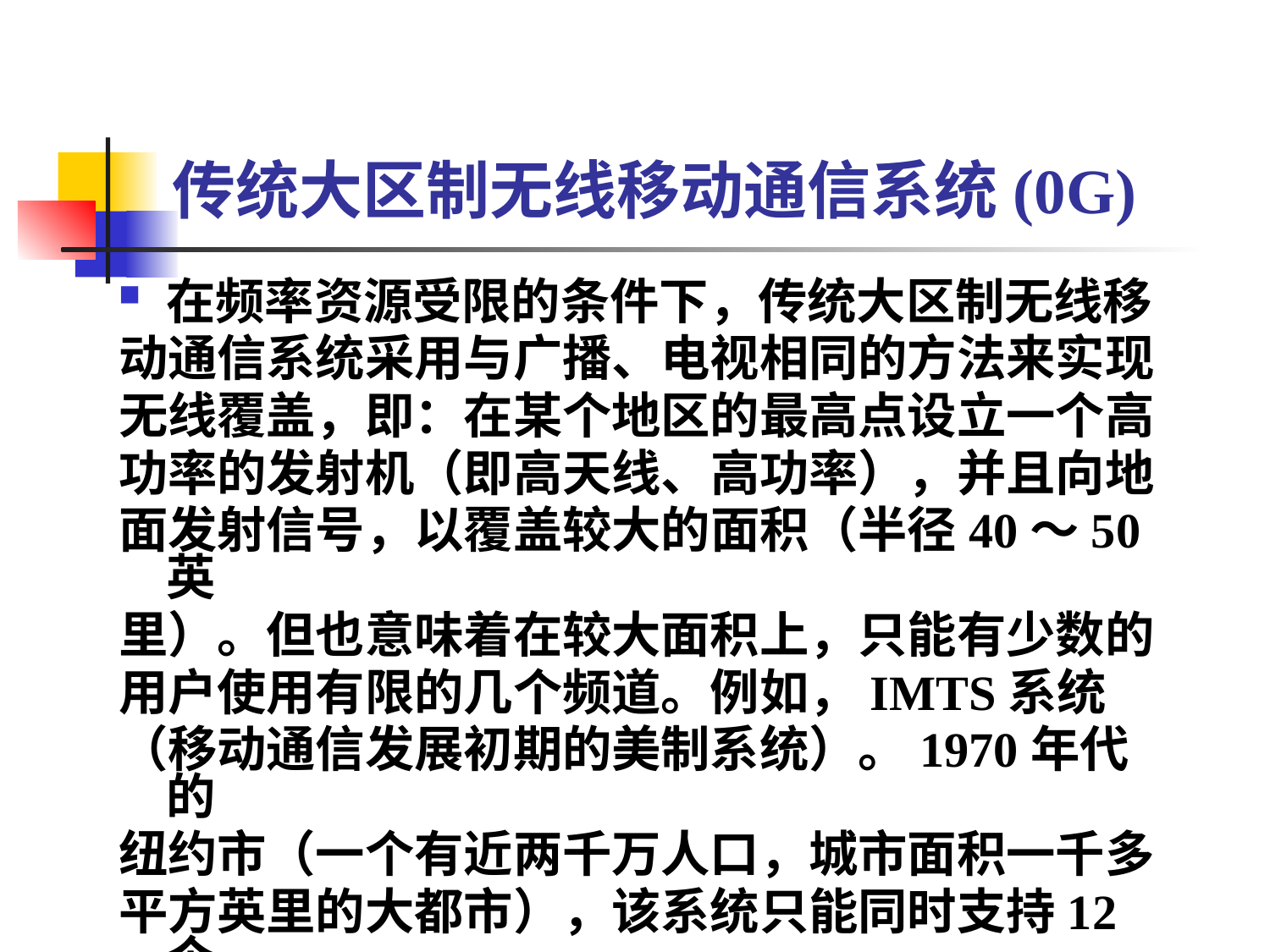

# 传统大区制无线移动通信系统(0G)
在频率资源受限的条件下，传统大区制无线移
动通信系统采用与广播、电视相同的方法来实现
无线覆盖，即：在某个地区的最高点设立一个高
功率的发射机（即高天线、高功率），并且向地
面发射信号，以覆盖较大的面积（半径40～50英
里）。但也意味着在较大面积上，只能有少数的
用户使用有限的几个频道。例如，IMTS系统
（移动通信发展初期的美制系统）。1970年代的
纽约市（一个有近两千万人口，城市面积一千多
平方英里的大都市），该系统只能同时支持12个
移动用户通话，第13个用户的呼叫就被阻塞了。